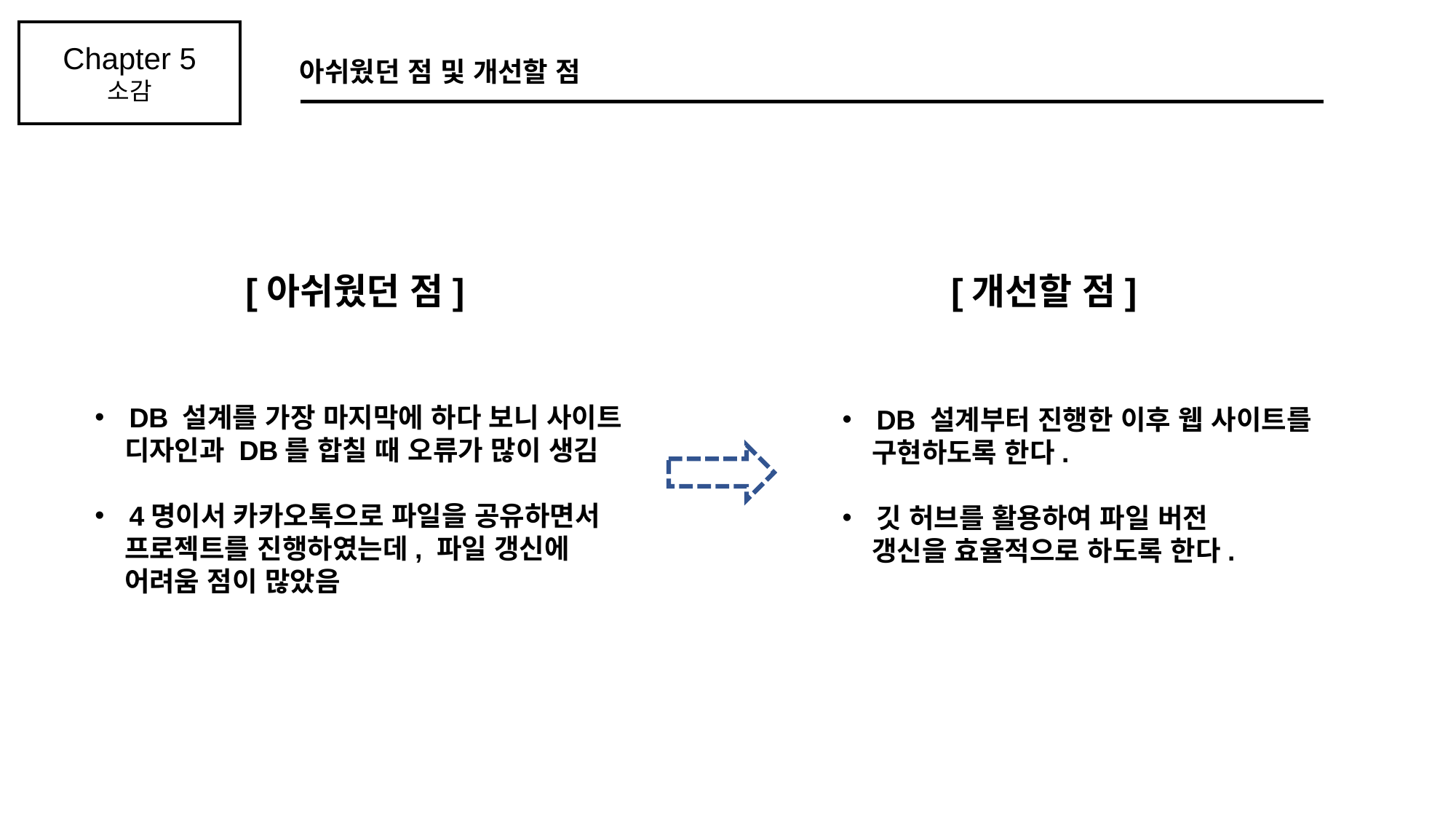

Chapter 5
소감
아쉬웠던 점 및 개선할 점
[개선할 점]
[아쉬웠던 점]
DB 설계를 가장 마지막에 하다 보니 사이트
   디자인과 DB를 합칠 때 오류가 많이 생김

4명이서 카카오톡으로 파일을 공유하면서
   프로젝트를 진행하였는데, 파일 갱신에
   어려움 점이 많았음
DB 설계부터 진행한 이후 웹 사이트를
   구현하도록 한다.

깃 허브를 활용하여 파일 버전
   갱신을 효율적으로 하도록 한다.